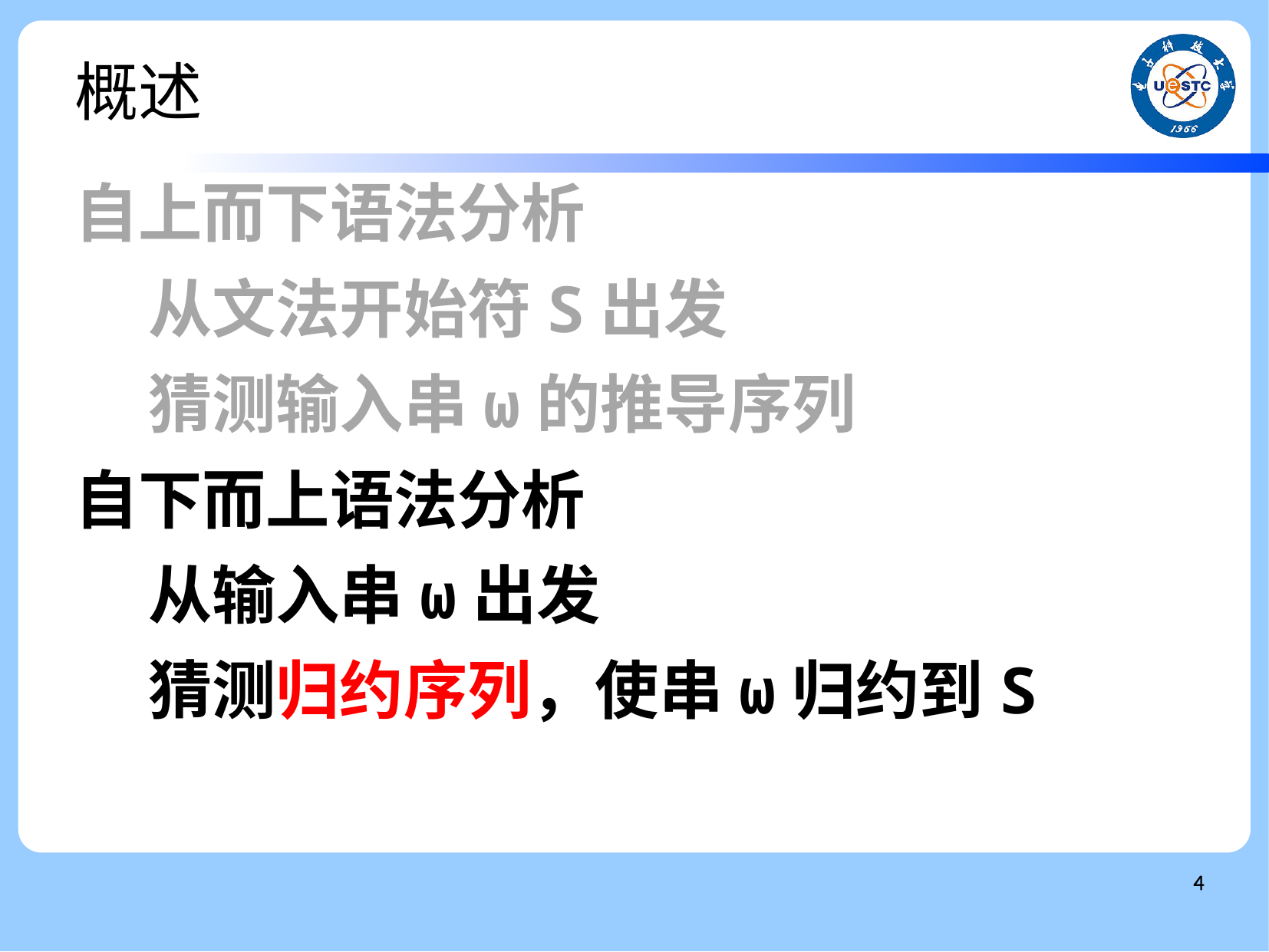

概述
自上而下语法分析
    从文法开始符S出发
    猜测输入串ω的推导序列
自下而上语法分析
    从输入串ω出发
    猜测归约序列，使串ω归约到S

4